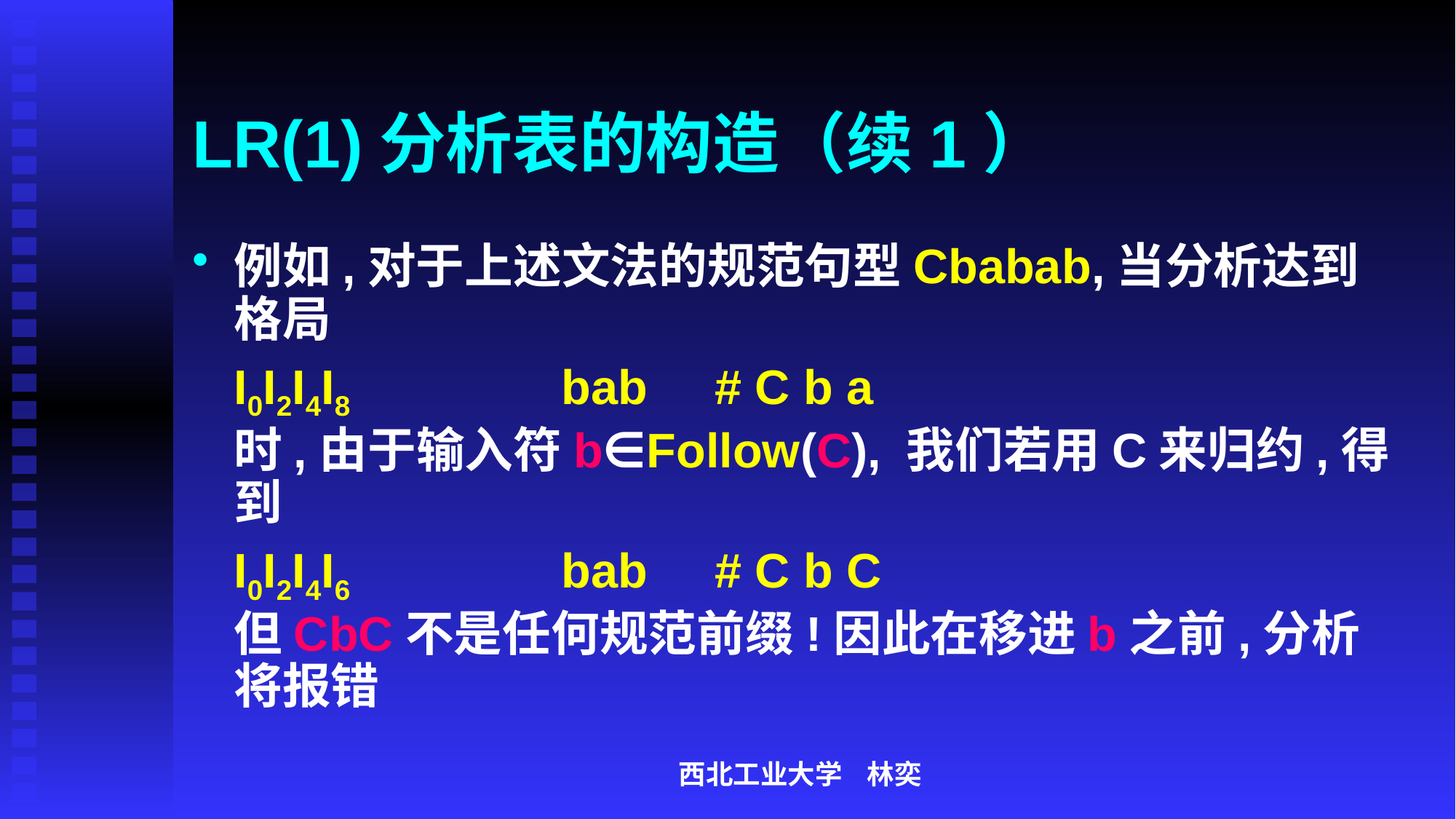

# LR(1)分析表的构造（续1）
例如,对于上述文法的规范句型Cbabab,当分析达到格局
	I0I2I4I8		bab     # C b a
	时,由于输入符b∈Follow(C), 我们若用C来归约,得到
	I0I2I4I6		bab     # C b C
	但CbC不是任何规范前缀!因此在移进b之前,分析将报错
西北工业大学    林奕
92